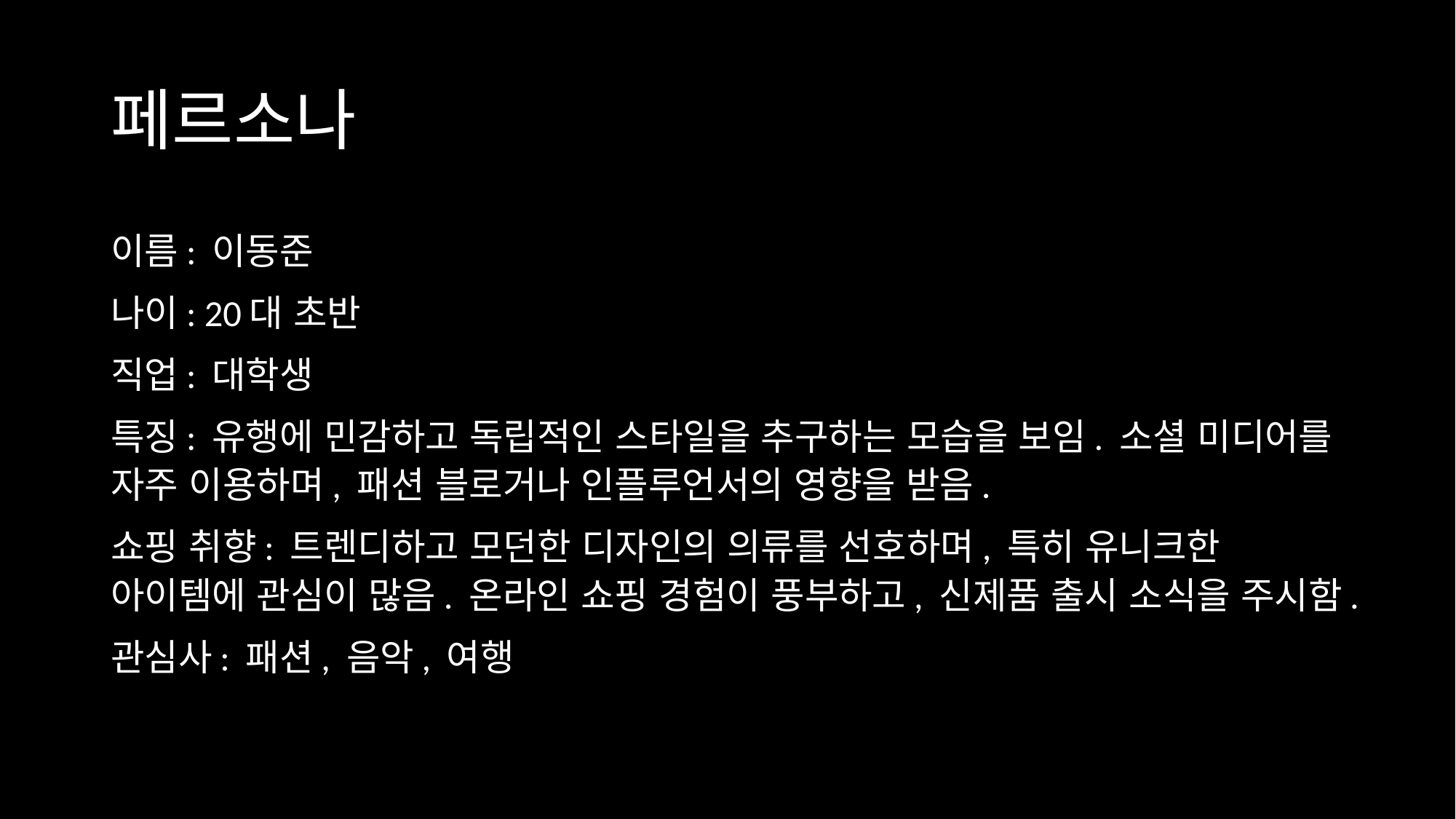

# 페르소나
이름: 이동준
나이: 20대 초반
직업: 대학생
특징: 유행에 민감하고 독립적인 스타일을 추구하는 모습을 보임. 소셜 미디어를 자주 이용하며, 패션 블로거나 인플루언서의 영향을 받음.
쇼핑 취향: 트렌디하고 모던한 디자인의 의류를 선호하며, 특히 유니크한 아이템에 관심이 많음. 온라인 쇼핑 경험이 풍부하고, 신제품 출시 소식을 주시함.
관심사: 패션, 음악, 여행